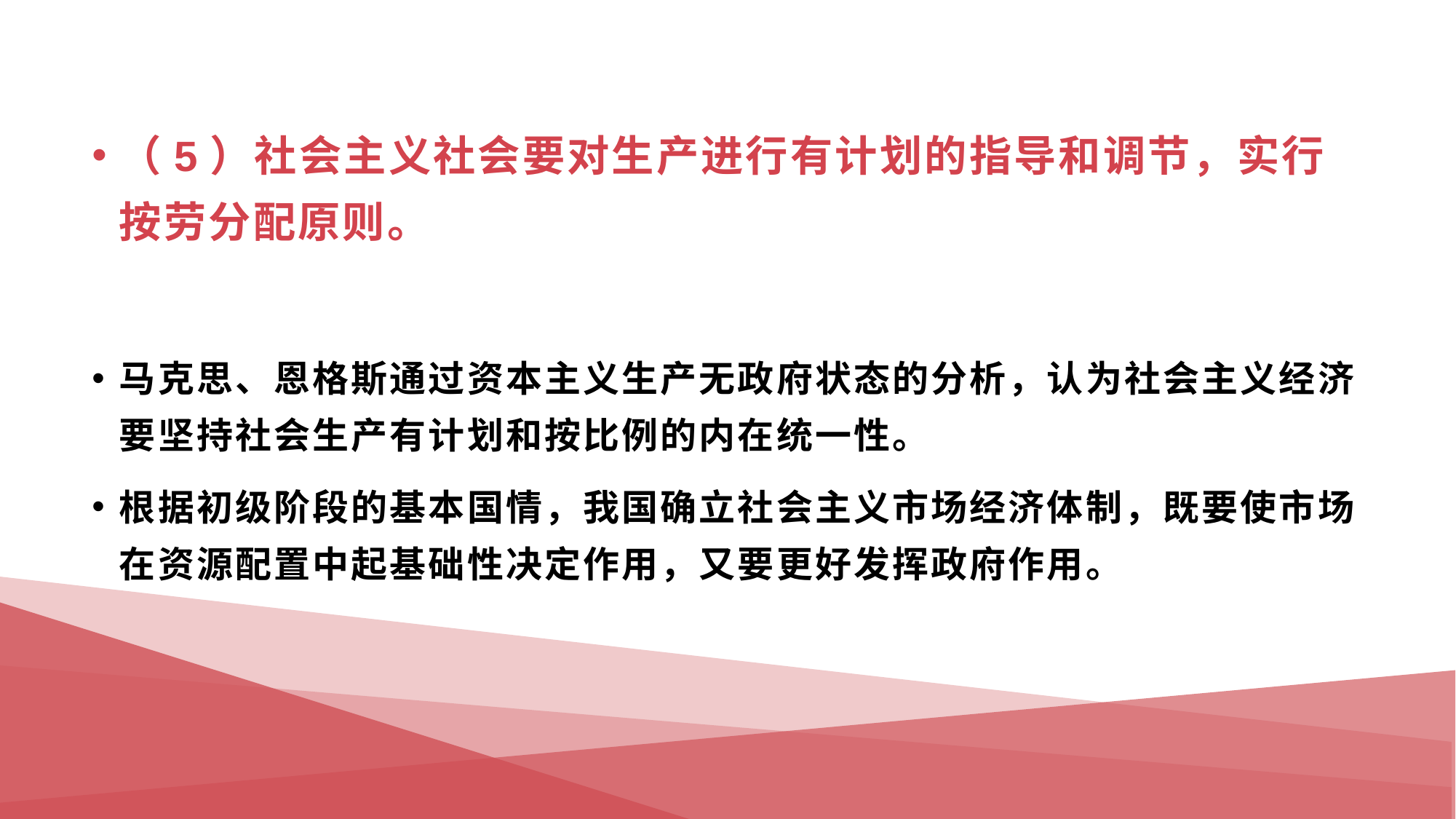

（5）社会主义社会要对生产进行有计划的指导和调节，实行按劳分配原则。

马克思、恩格斯通过资本主义生产无政府状态的分析，认为社会主义经济要坚持社会生产有计划和按比例的内在统一性。
根据初级阶段的基本国情，我国确立社会主义市场经济体制，既要使市场在资源配置中起基础性决定作用，又要更好发挥政府作用。